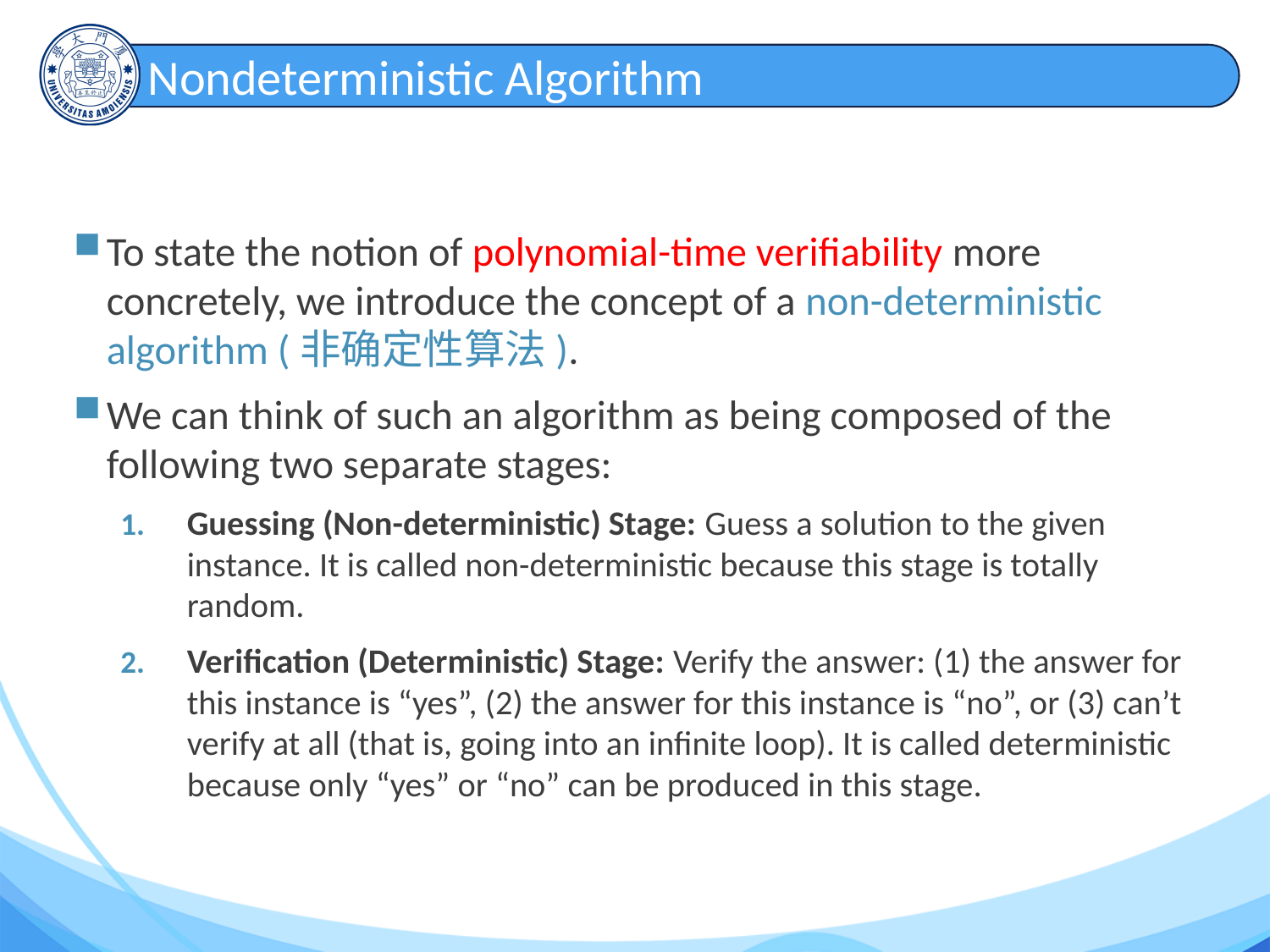

# Nondeterministic Algorithm
To state the notion of polynomial-time verifiability more concretely, we introduce the concept of a non-deterministic algorithm (非确定性算法).
We can think of such an algorithm as being composed of the following two separate stages:
Guessing (Non-deterministic) Stage: Guess a solution to the given instance. It is called non-deterministic because this stage is totally random.
Verification (Deterministic) Stage: Verify the answer: (1) the answer for this instance is “yes”, (2) the answer for this instance is “no”, or (3) can’t verify at all (that is, going into an infinite loop). It is called deterministic because only “yes” or “no” can be produced in this stage.
38